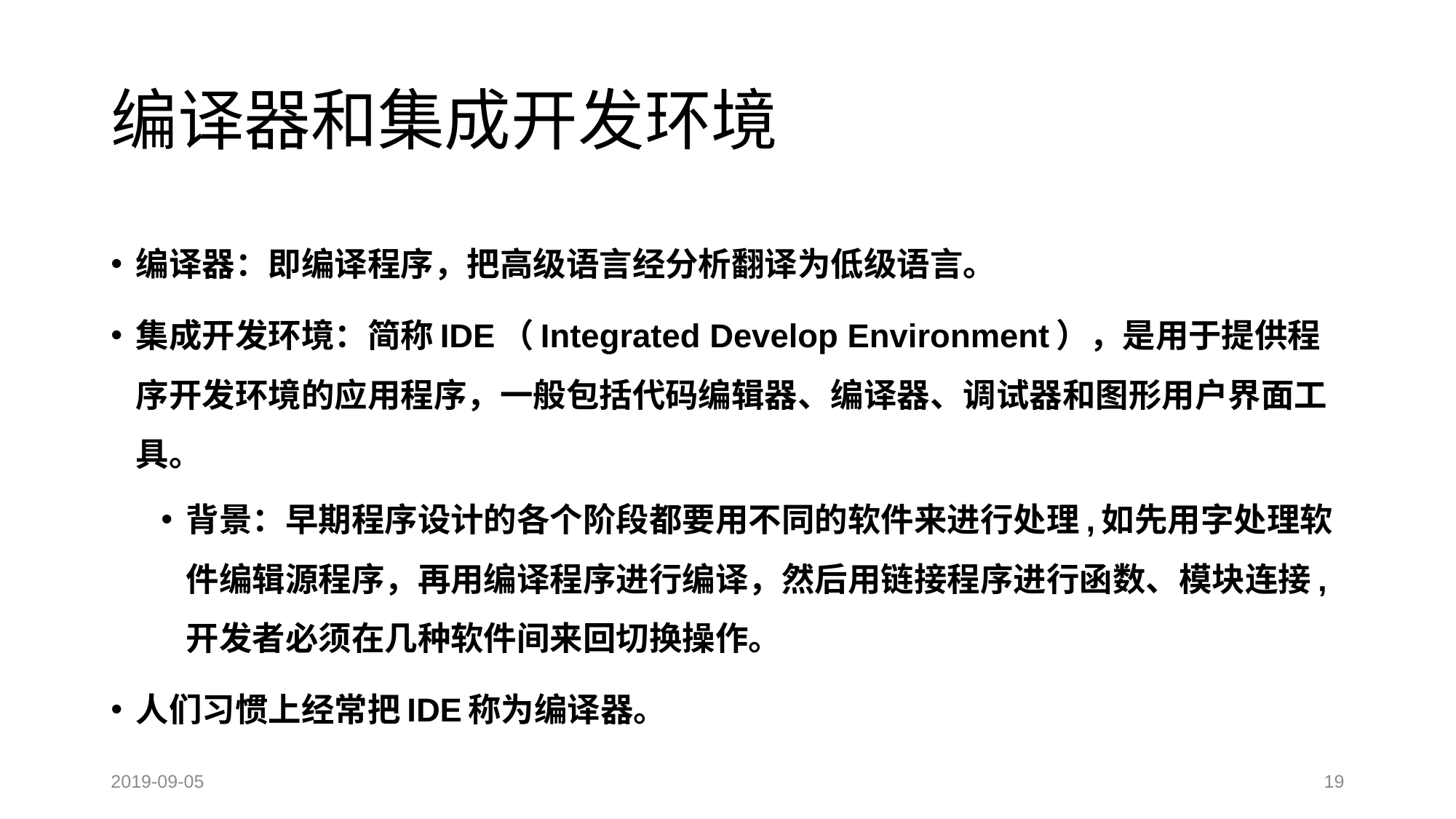

# 编译器和集成开发环境
编译器：即编译程序，把高级语言经分析翻译为低级语言。
集成开发环境：简称IDE（Integrated Develop Environment），是用于提供程序开发环境的应用程序，一般包括代码编辑器、编译器、调试器和图形用户界面工具。
背景：早期程序设计的各个阶段都要用不同的软件来进行处理,如先用字处理软件编辑源程序，再用编译程序进行编译，然后用链接程序进行函数、模块连接, 开发者必须在几种软件间来回切换操作。
人们习惯上经常把IDE称为编译器。
2019-09-05
19